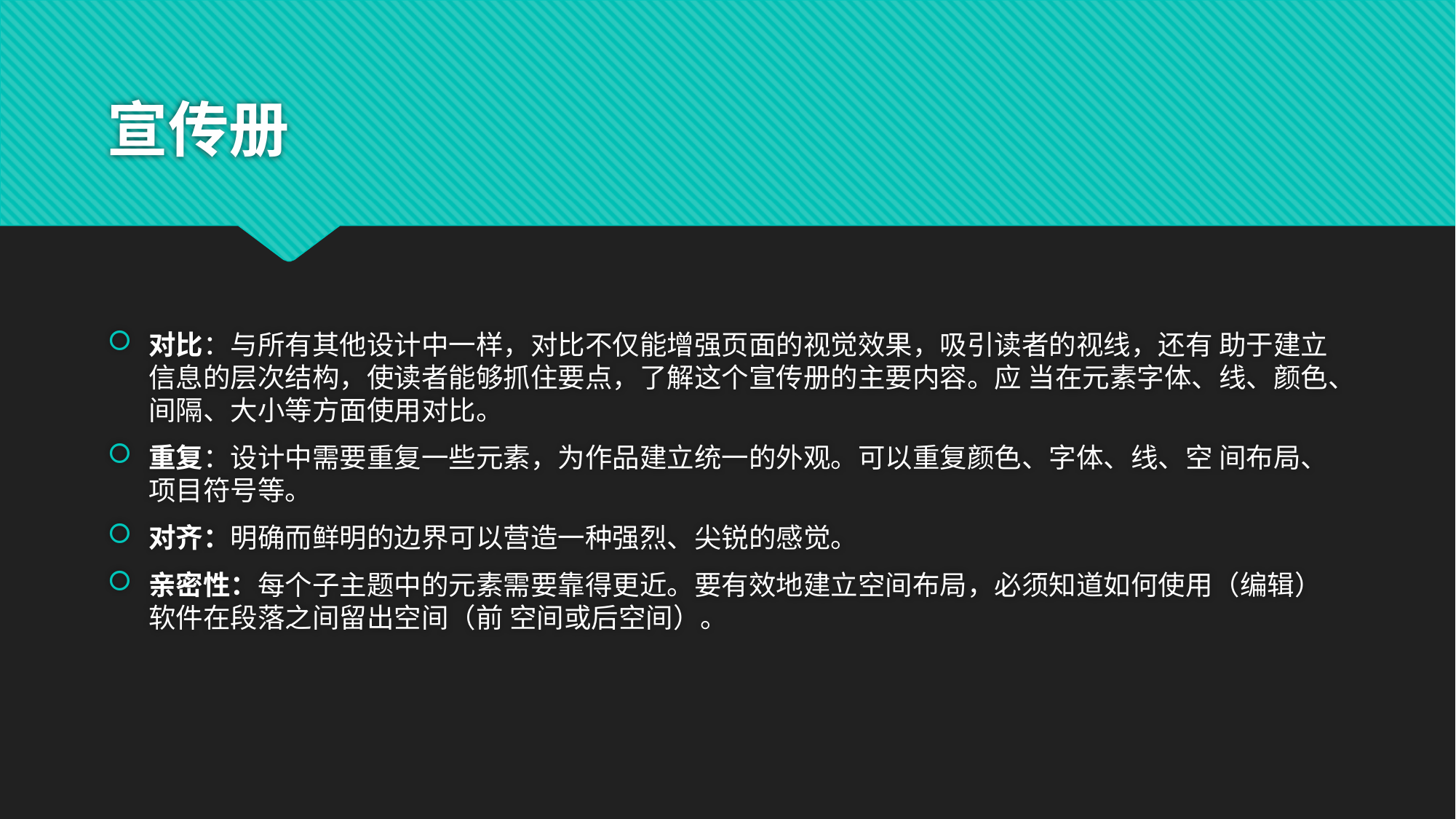

# 宣传册
对比：与所有其他设计中一样，对比不仅能增强页面的视觉效果，吸引读者的视线，还有 助于建立信息的层次结构，使读者能够抓住要点，了解这个宣传册的主要内容。应 当在元素字体、线、颜色、间隔、大小等方面使用对比。
重复：设计中需要重复一些元素，为作品建立统一的外观。可以重复颜色、字体、线、空 间布局、项目符号等。
对齐：明确而鲜明的边界可以营造一种强烈、尖锐的感觉。
亲密性：每个子主题中的元素需要靠得更近。要有效地建立空间布局，必须知道如何使用（编辑）软件在段落之间留出空间（前 空间或后空间）。